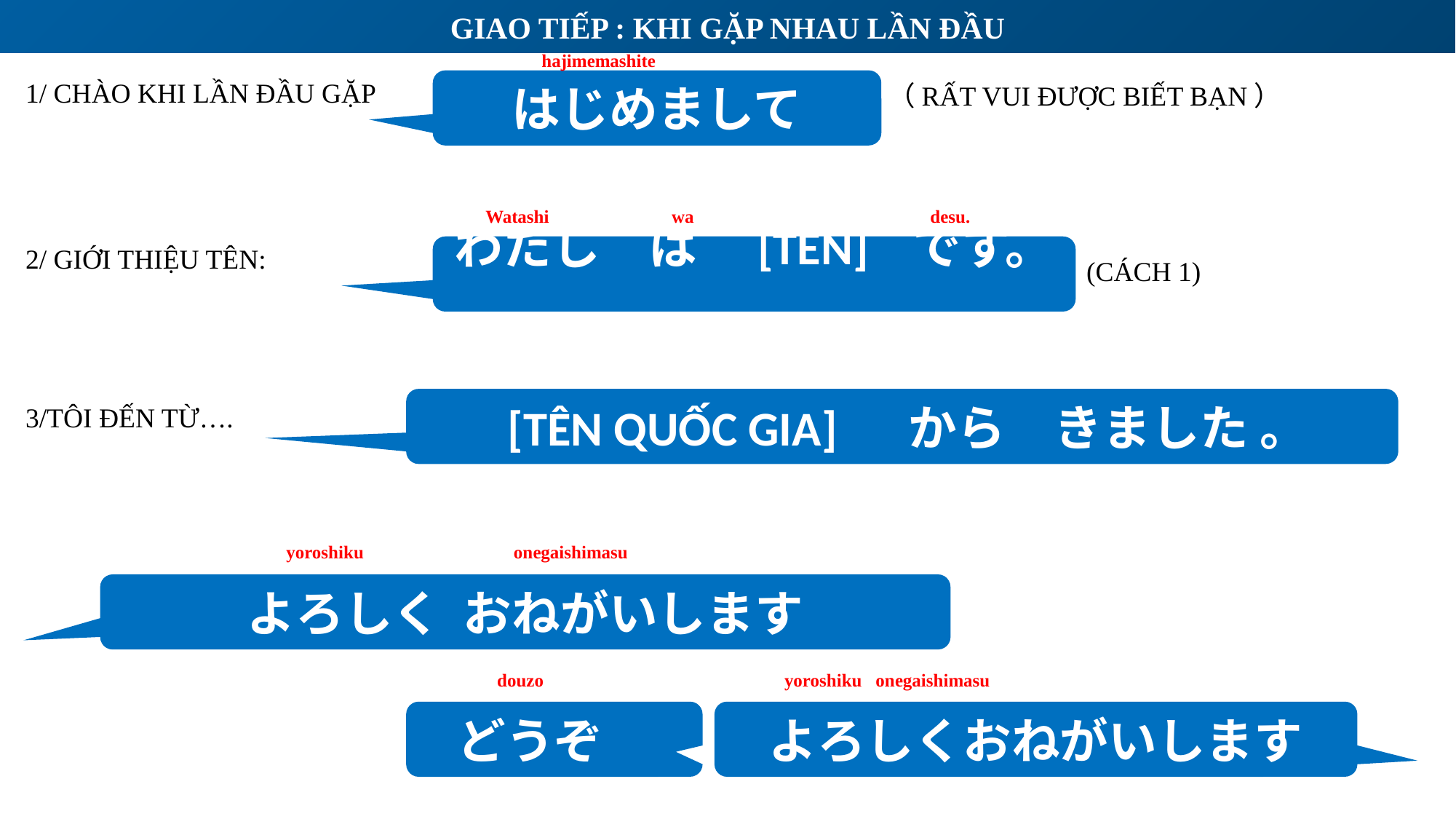

GIAO TIẾP : KHI GẶP NHAU LẦN ĐẦU
hajimemashite
1/ CHÀO KHI LẦN ĐẦU GẶP
はじめまして
（RẤT VUI ĐƯỢC BIẾT BẠN）
Watashi                           wa                                                    desu.
2/ GIỚI THIỆU TÊN:
わたし　は　[TÊN]   です。
(CÁCH 1)
　[TÊN QUỐC GIA] 　から　きました 。
3/TÔI ĐẾN TỪ….
yoroshiku                                 onegaishimasu
よろしく  おねがいします
douzo                                                     yoroshiku   onegaishimasu
どうぞ
よろしくおねがいします